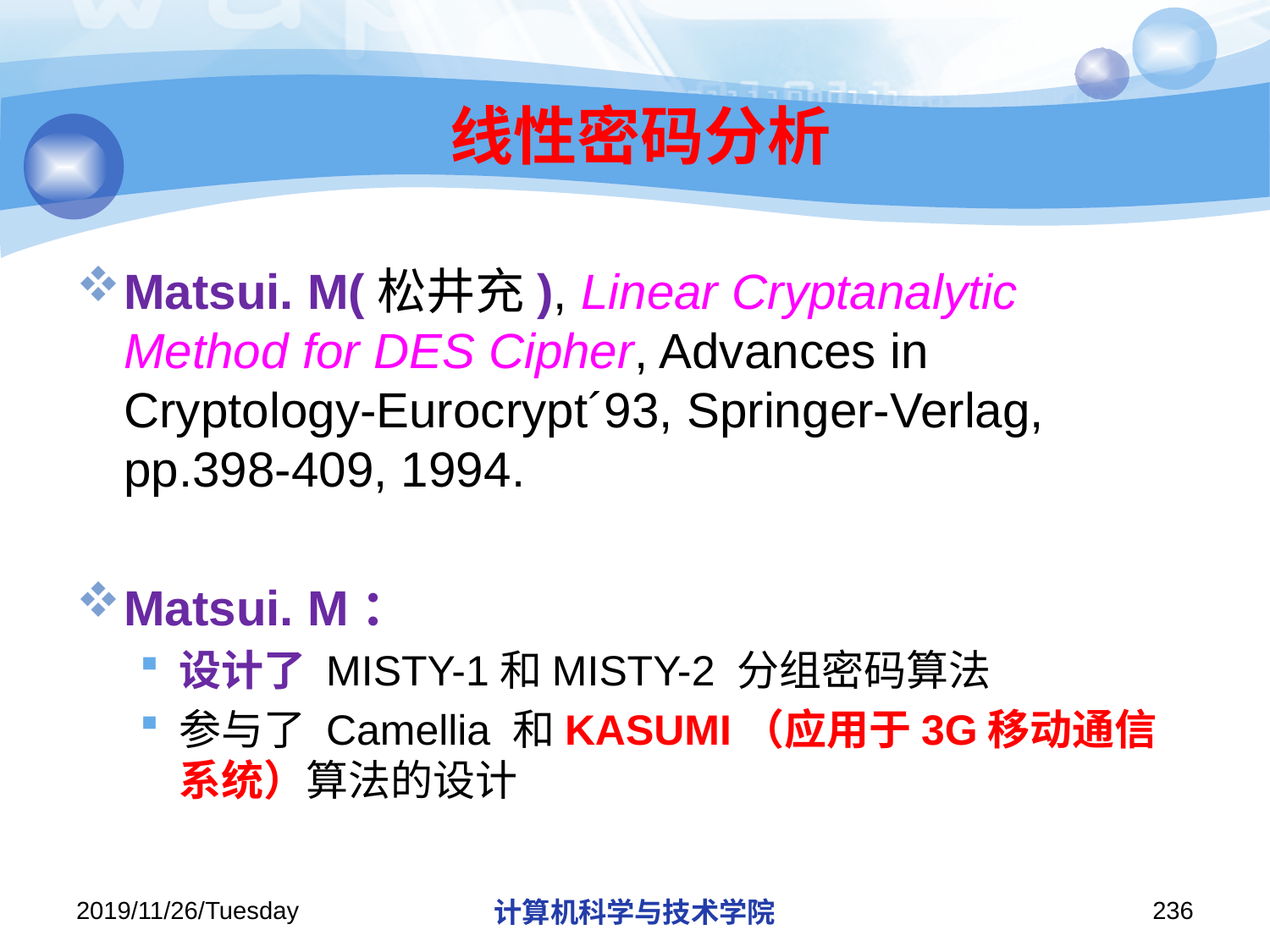

# 线性密码分析
Matsui. M(松井充), Linear Cryptanalytic Method for DES Cipher, Advances in Cryptology-Eurocrypt´93, Springer-Verlag, pp.398-409, 1994.

Matsui. M：
设计了 MISTY-1和MISTY-2 分组密码算法
参与了 Camellia 和KASUMI（应用于3G移动通信系统）算法的设计
2019/11/26/Tuesday
计算机科学与技术学院
236